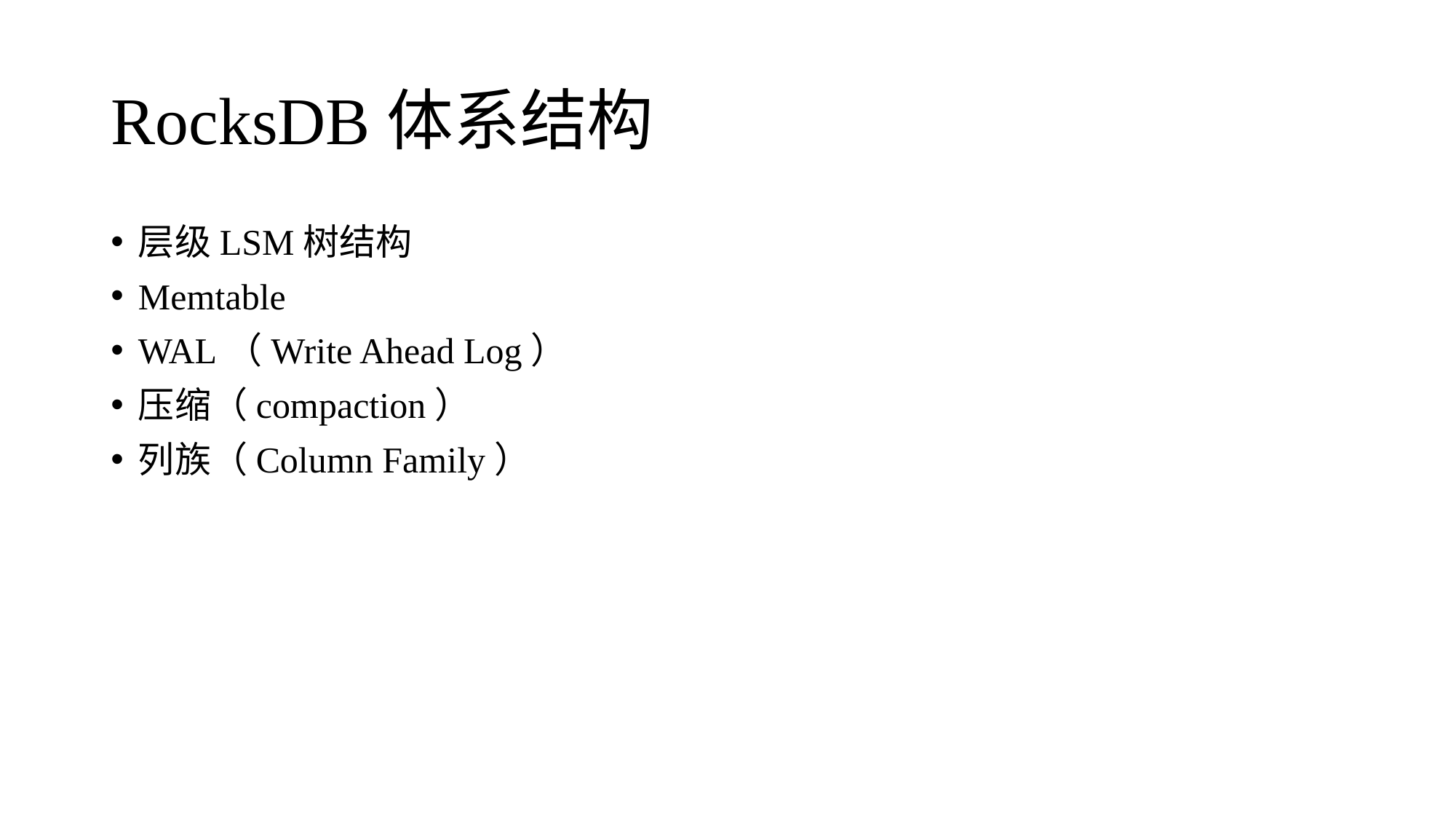

# RocksDB体系结构
层级LSM树结构
Memtable
WAL（Write Ahead Log）
压缩（compaction）
列族（Column Family）